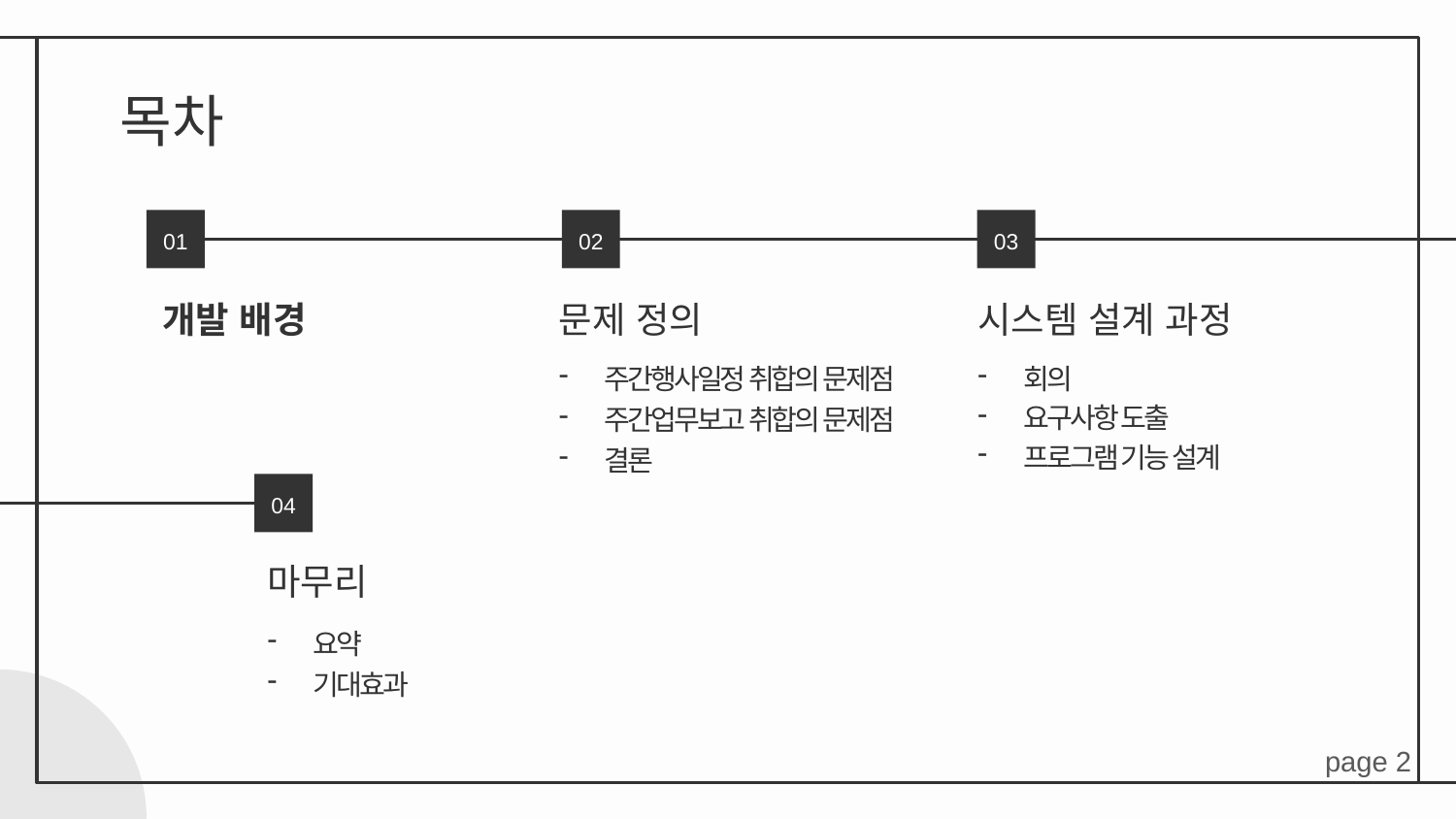

# 목차
01
02
03
개발 배경
문제 정의
시스템 설계 과정
주간행사일정 취합의 문제점
주간업무보고 취합의 문제점
결론
회의
요구사항 도출
프로그램 기능 설계
04
마무리
요약
기대효과
page 2